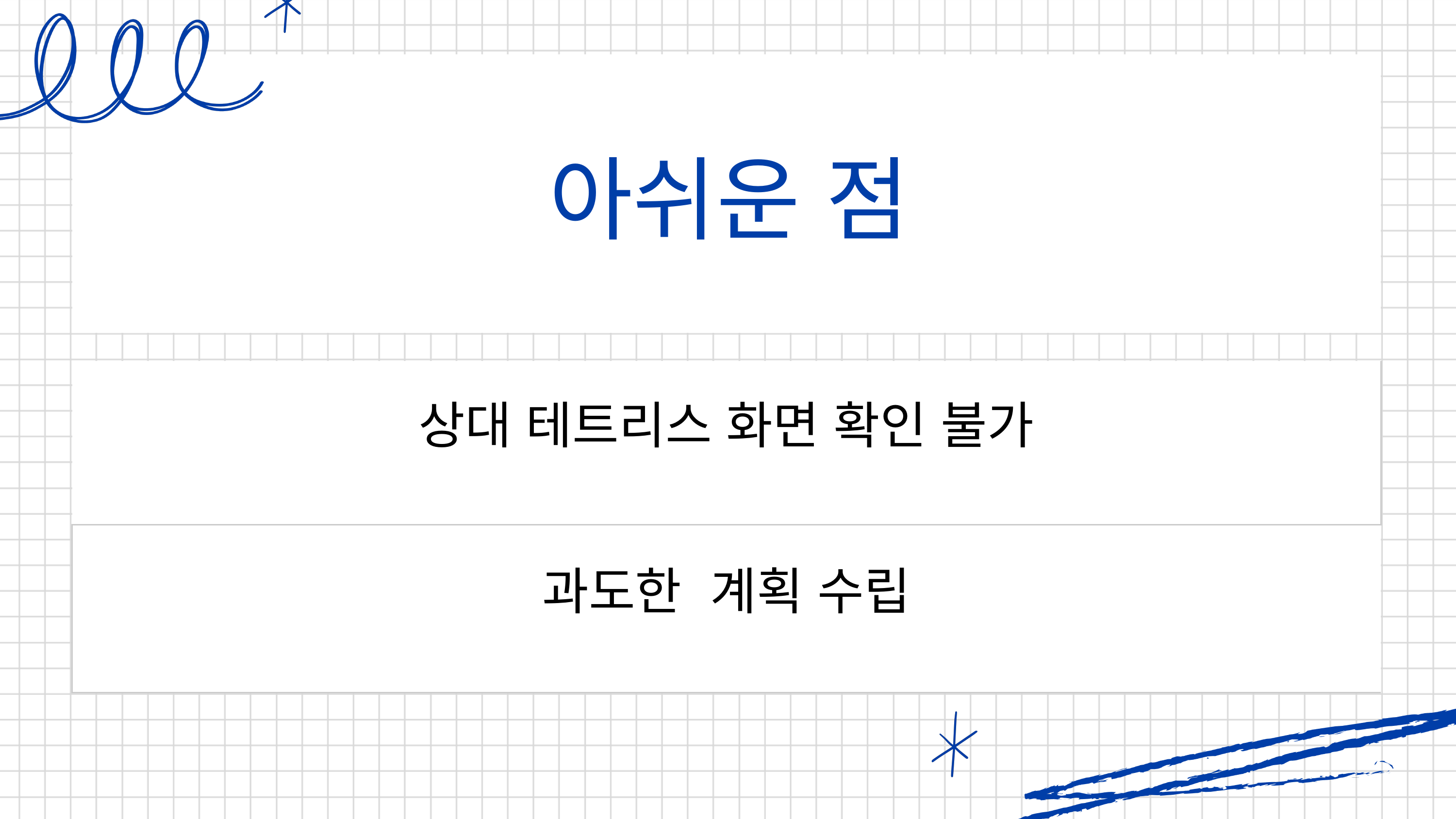

아쉬운 점
| 상대 테트리스 화면 확인 불가 |
| --- |
| 과도한 계획 수립 |